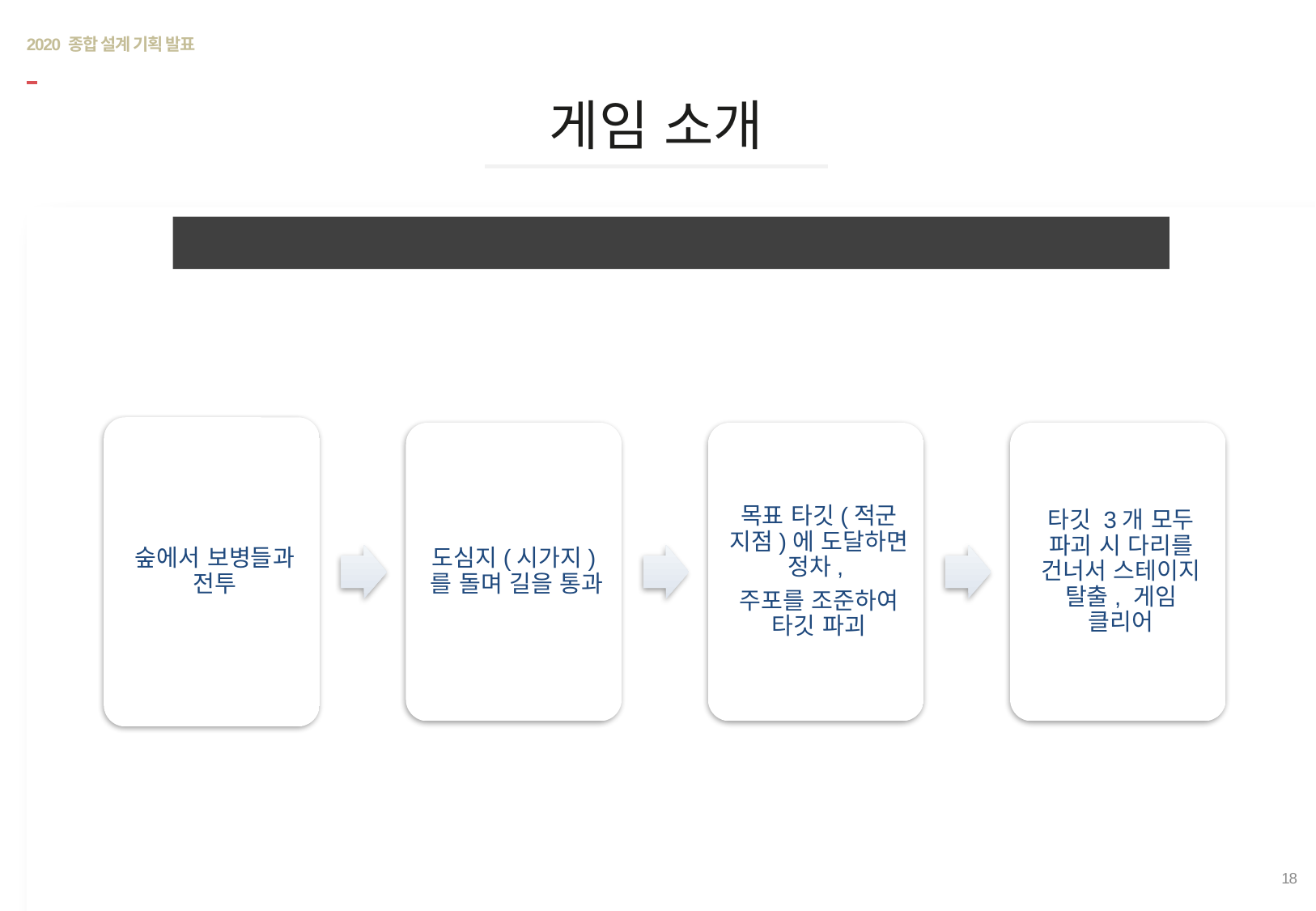

# 2020 종합 설계 기획 발표
게임 소개

게임 진행 프로세스
숲에서 보병들과 전투

도심지(시가지)를 돌며 길을 통과

목표 타깃(적군 지점)에 도달하면 정차,
주포를 조준하여 타깃 파괴

타깃 3개 모두 파괴 시 다리를 건너서 스테이지 탈출, 게임 클리어
18